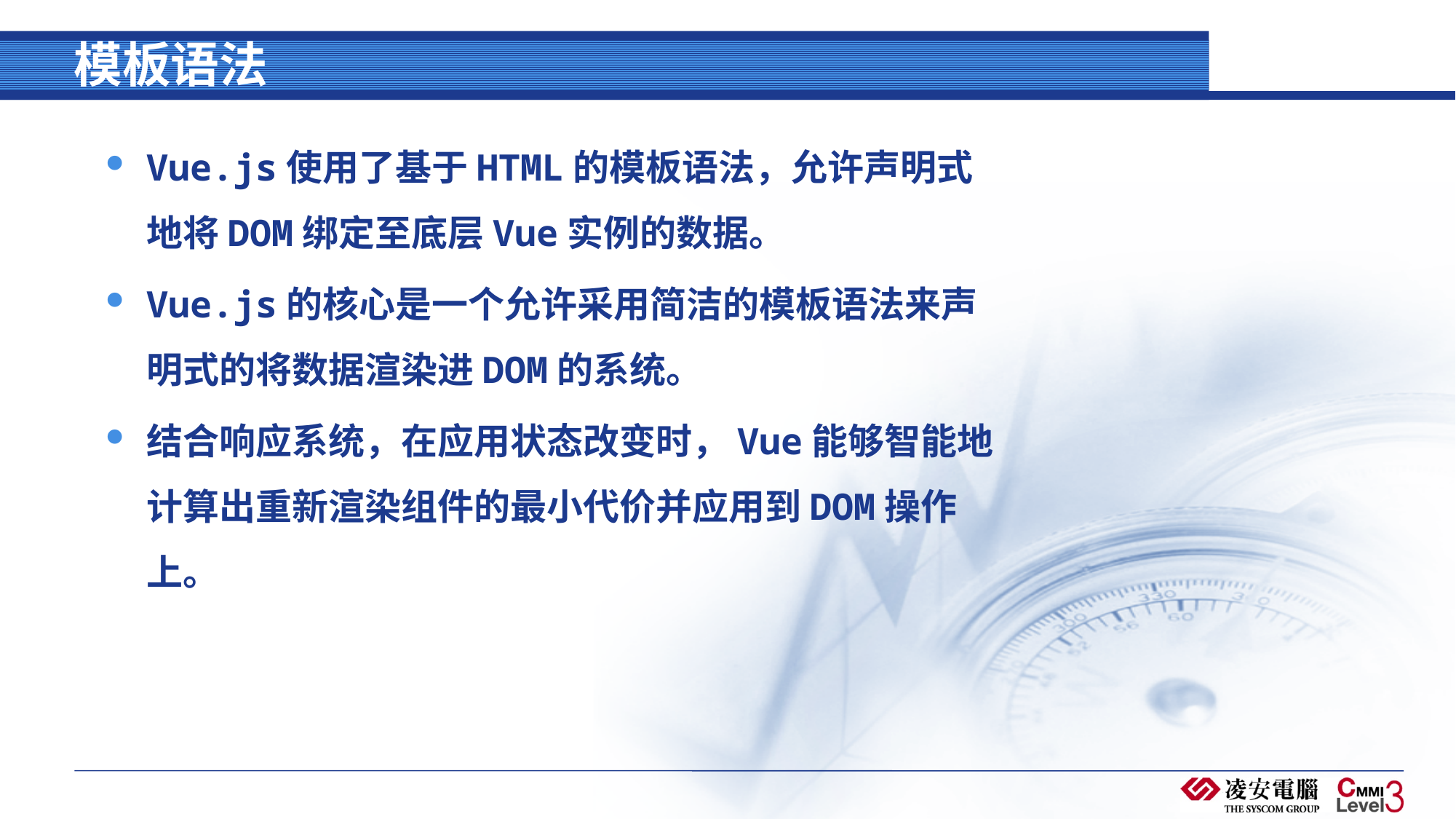

# 模板语法
Vue.js使用了基于HTML的模板语法，允许声明式地将DOM绑定至底层Vue实例的数据。
Vue.js的核心是一个允许采用简洁的模板语法来声明式的将数据渲染进DOM的系统。
结合响应系统，在应用状态改变时，Vue能够智能地计算出重新渲染组件的最小代价并应用到DOM操作上。